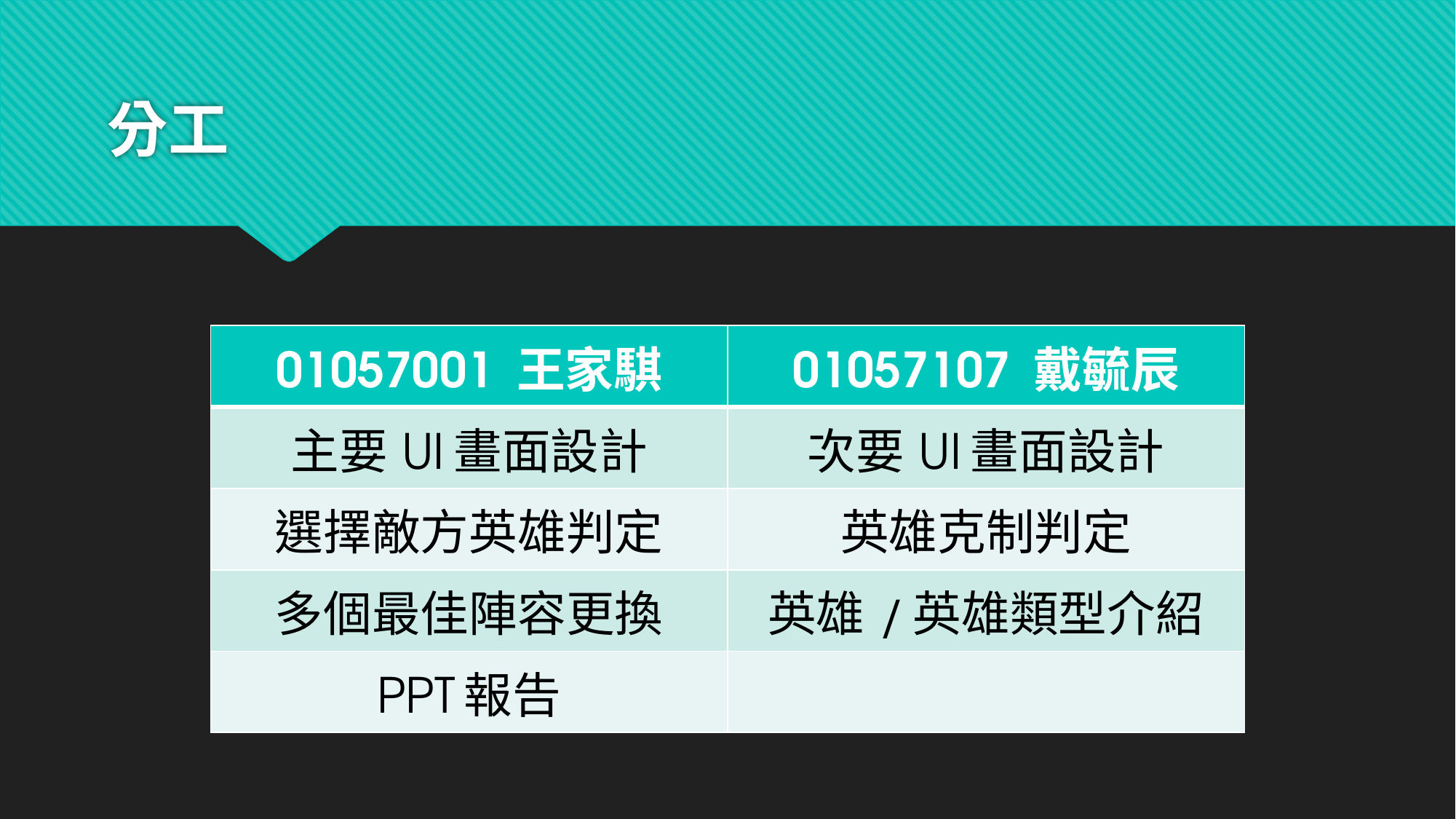

# 分工

| 01057001 王家騏 | 01057107 戴毓辰 |
| --- | --- |
| 主要UI畫面設計 | 次要UI畫面設計 |
| 選擇敵方英雄判定 | 英雄克制判定 |
| 多個最佳陣容更換 | 英雄/英雄類型介紹 |
| PPT報告 |  |